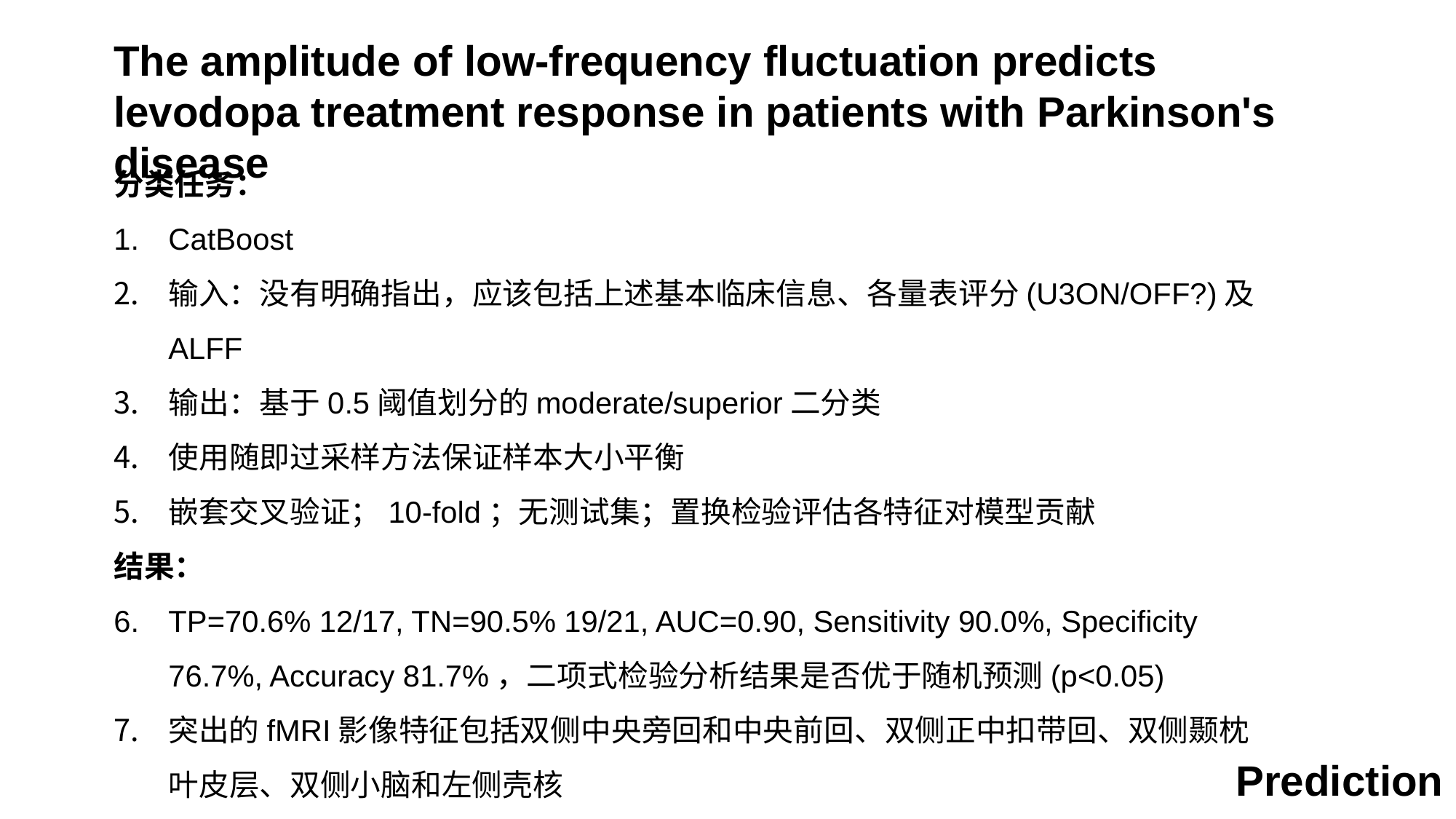

The amplitude of low-frequency fluctuation predicts levodopa treatment response in patients with Parkinson's disease
分类任务：
CatBoost
输入：没有明确指出，应该包括上述基本临床信息、各量表评分(U3ON/OFF?)及ALFF
输出：基于0.5阈值划分的moderate/superior二分类
使用随即过采样方法保证样本大小平衡
嵌套交叉验证；10-fold；无测试集；置换检验评估各特征对模型贡献
结果：
TP=70.6% 12/17, TN=90.5% 19/21, AUC=0.90, Sensitivity 90.0%, Specificity 76.7%, Accuracy 81.7%，二项式检验分析结果是否优于随机预测(p<0.05)
突出的fMRI影像特征包括双侧中央旁回和中央前回、双侧正中扣带回、双侧颞枕叶皮层、双侧小脑和左侧壳核
Prediction